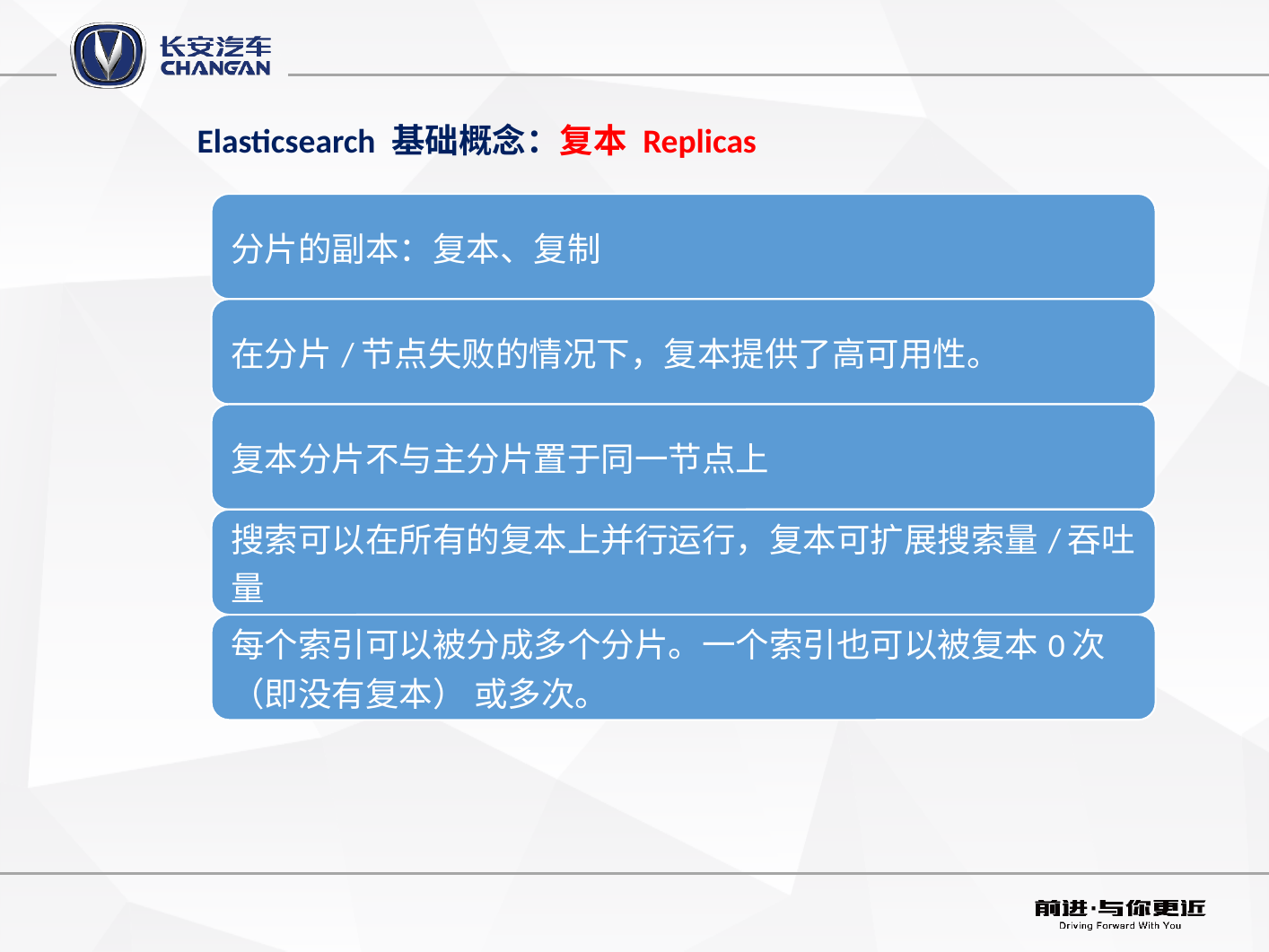

Elasticsearch 基础概念：复本 Replicas
分片的副本：复本、复制
在分片/节点失败的情况下，复本提供了高可用性。
复本分片不与主分片置于同一节点上
搜索可以在所有的复本上并行运行，复本可扩展搜索量/吞吐量
每个索引可以被分成多个分片。一个索引也可以被复本0次（即没有复本） 或多次。